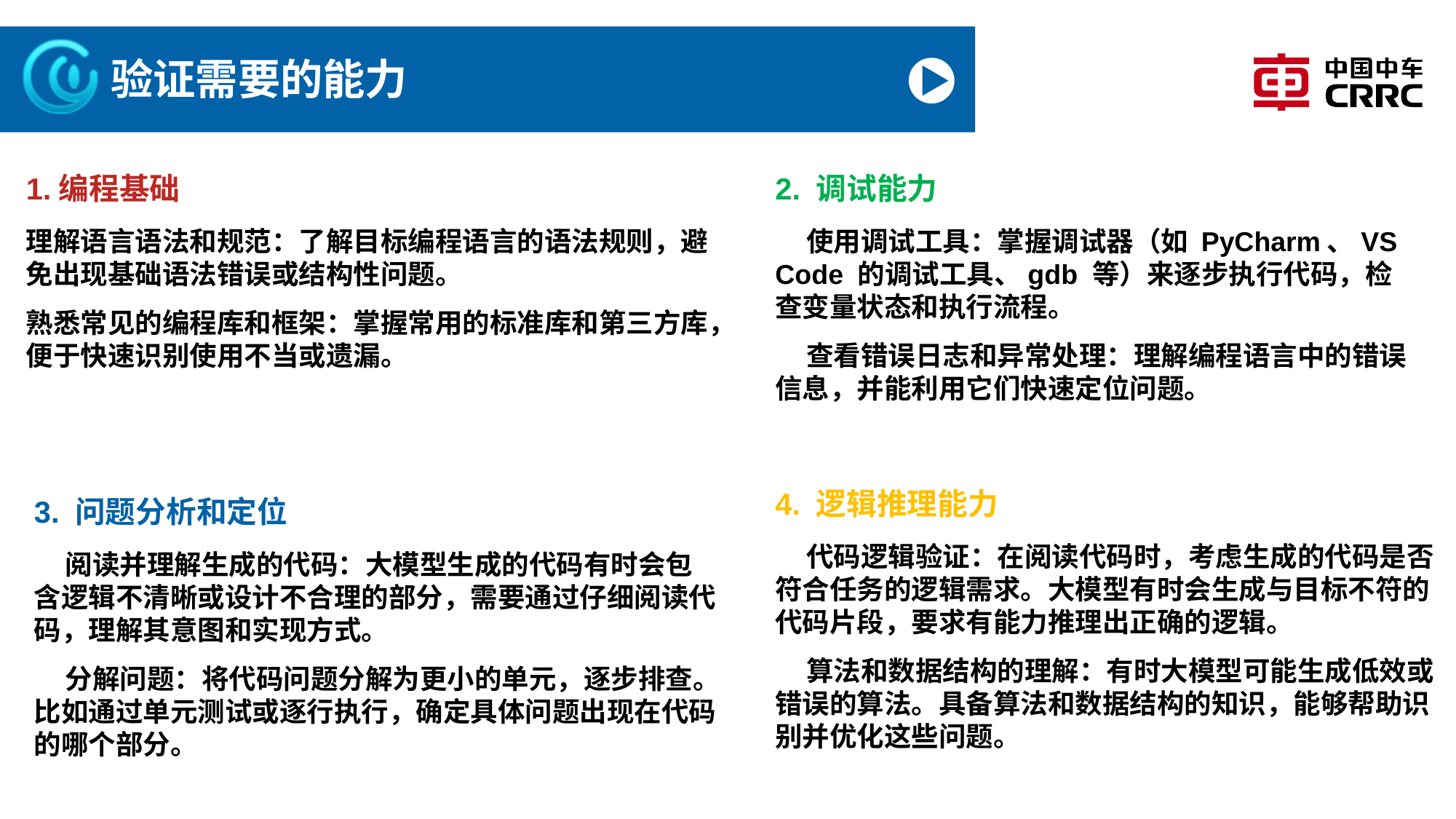

# 验证需要的能力
1.编程基础
理解语言语法和规范：了解目标编程语言的语法规则，避免出现基础语法错误或结构性问题。
熟悉常见的编程库和框架：掌握常用的标准库和第三方库，便于快速识别使用不当或遗漏。
2. 调试能力
    使用调试工具：掌握调试器（如 PyCharm、VS Code 的调试工具、gdb 等）来逐步执行代码，检查变量状态和执行流程。
    查看错误日志和异常处理：理解编程语言中的错误信息，并能利用它们快速定位问题。
4. 逻辑推理能力
    代码逻辑验证：在阅读代码时，考虑生成的代码是否符合任务的逻辑需求。大模型有时会生成与目标不符的代码片段，要求有能力推理出正确的逻辑。
    算法和数据结构的理解：有时大模型可能生成低效或错误的算法。具备算法和数据结构的知识，能够帮助识别并优化这些问题。
3. 问题分析和定位
    阅读并理解生成的代码：大模型生成的代码有时会包含逻辑不清晰或设计不合理的部分，需要通过仔细阅读代码，理解其意图和实现方式。
    分解问题：将代码问题分解为更小的单元，逐步排查。比如通过单元测试或逐行执行，确定具体问题出现在代码的哪个部分。
137